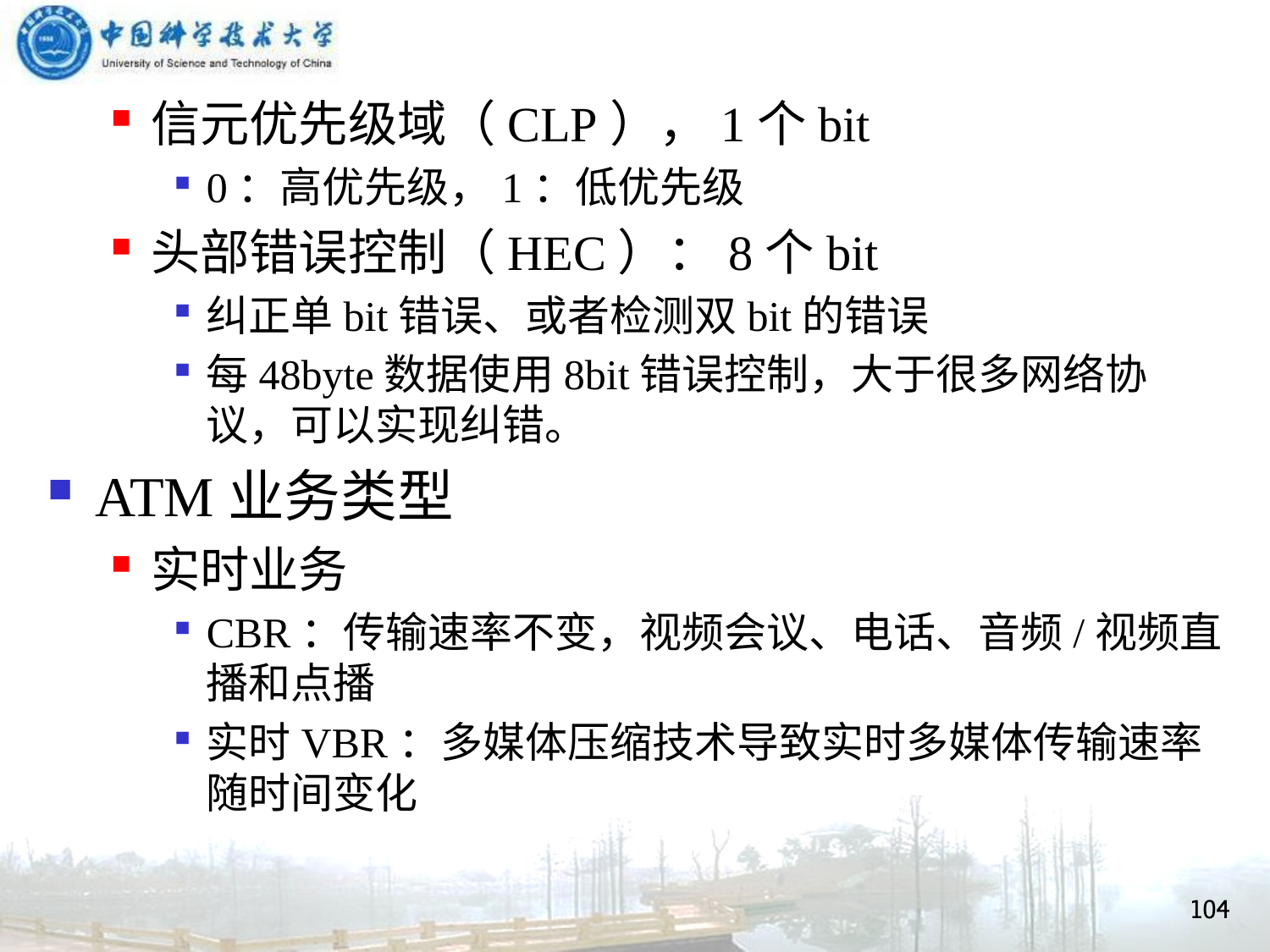

信元优先级域（CLP），1个bit
0：高优先级，1：低优先级
头部错误控制（HEC）：8个bit
纠正单bit错误、或者检测双bit的错误
每48byte数据使用8bit错误控制，大于很多网络协议，可以实现纠错。
ATM业务类型
实时业务
CBR：传输速率不变，视频会议、电话、音频/视频直播和点播
实时VBR：多媒体压缩技术导致实时多媒体传输速率随时间变化
104